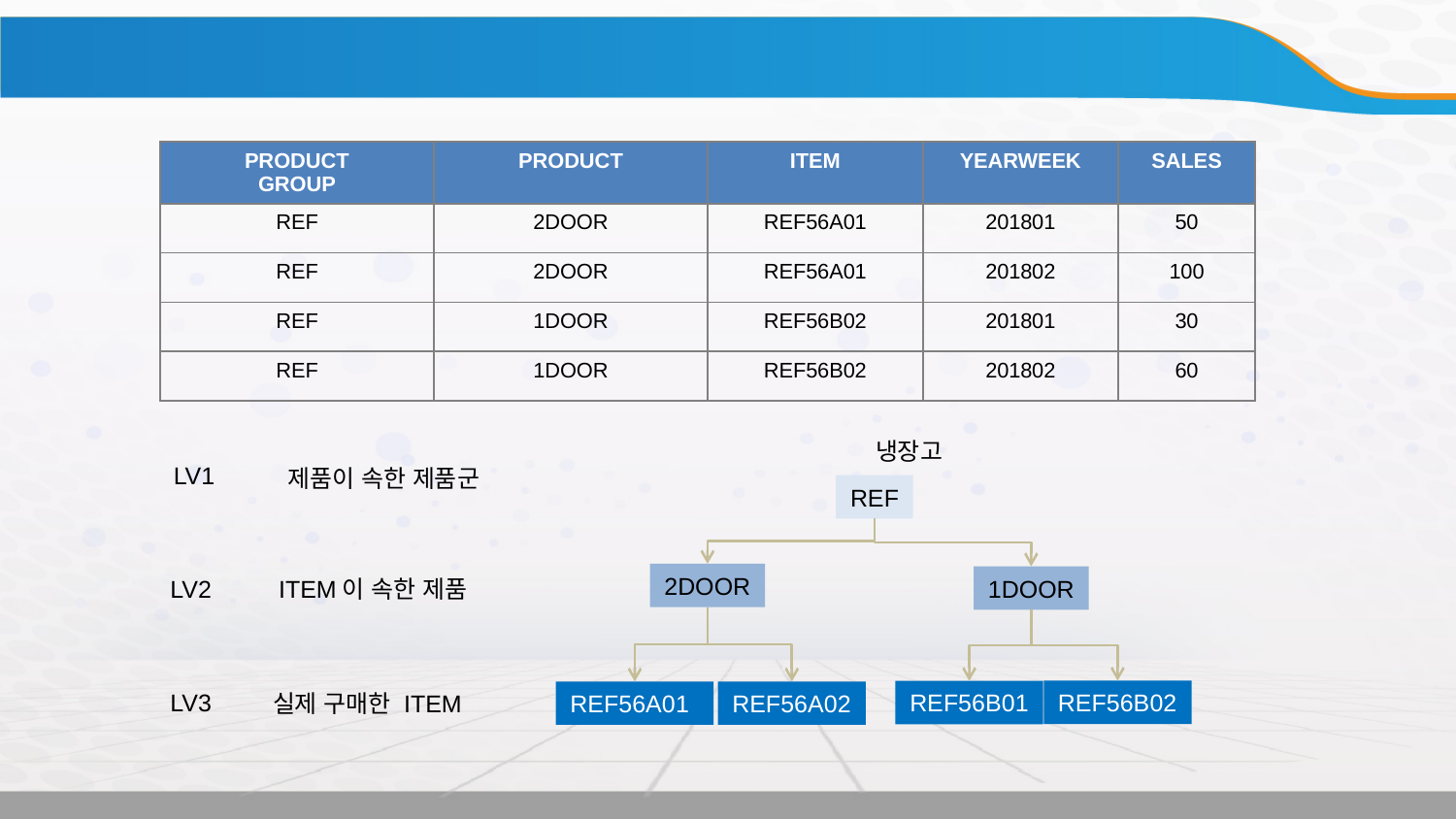

2. 통계적 접근 (데이터의 계층구조)
| PRODUCT GROUP | PRODUCT | ITEM | YEARWEEK | SALES |
| --- | --- | --- | --- | --- |
| REF | 2DOOR | REF56A01 | 201801 | 50 |
| REF | 2DOOR | REF56A01 | 201802 | 100 |
| REF | 1DOOR | REF56B02 | 201801 | 30 |
| REF | 1DOOR | REF56B02 | 201802 | 60 |
냉장고
LV1
제품이 속한 제품군
REF
2DOOR
ITEM이 속한 제품
1DOOR
LV2
REF56B02
LV3
REF56B01
REF56A02
실제 구매한 ITEM
REF56A01